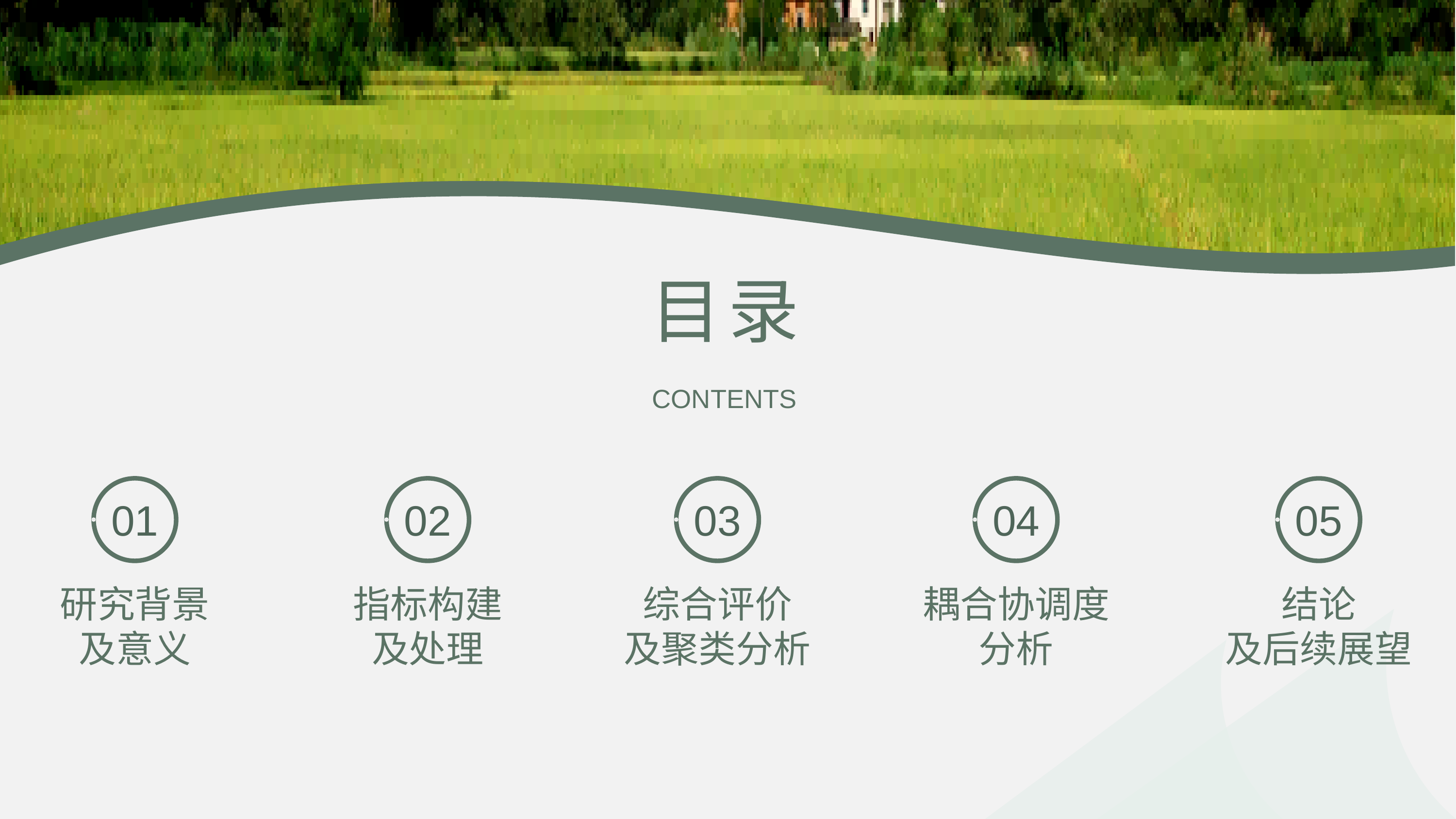

目录
CONTENTS

04
耦合协调度
分析

01
研究背景
及意义

02
指标构建
及处理

03
综合评价
及聚类分析

05
结论
及后续展望